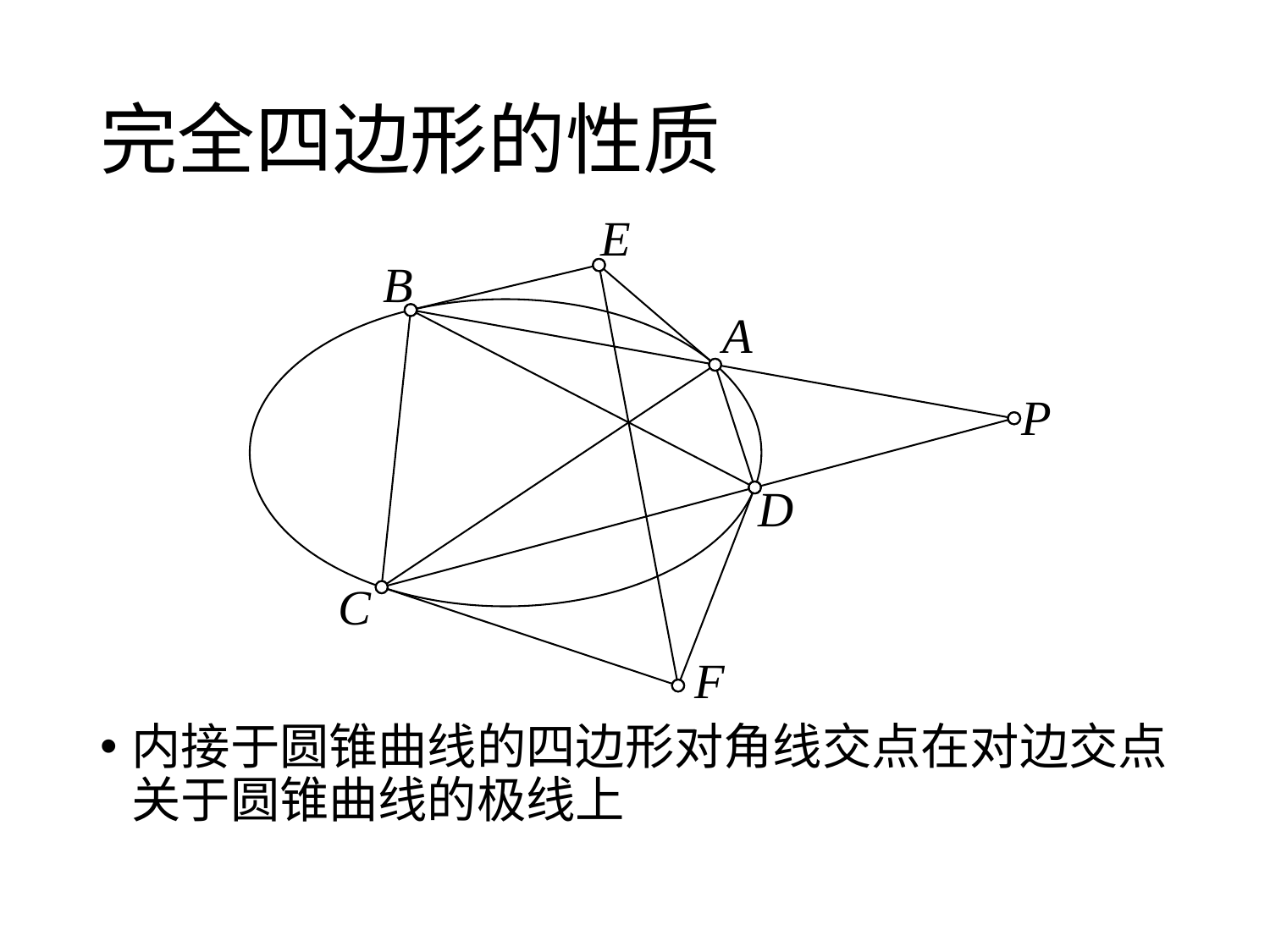

# 完全四边形的性质
E
B

A
P
D
C
F
内接于圆锥曲线的四边形对角线交点在对边交点关于圆锥曲线的极线上